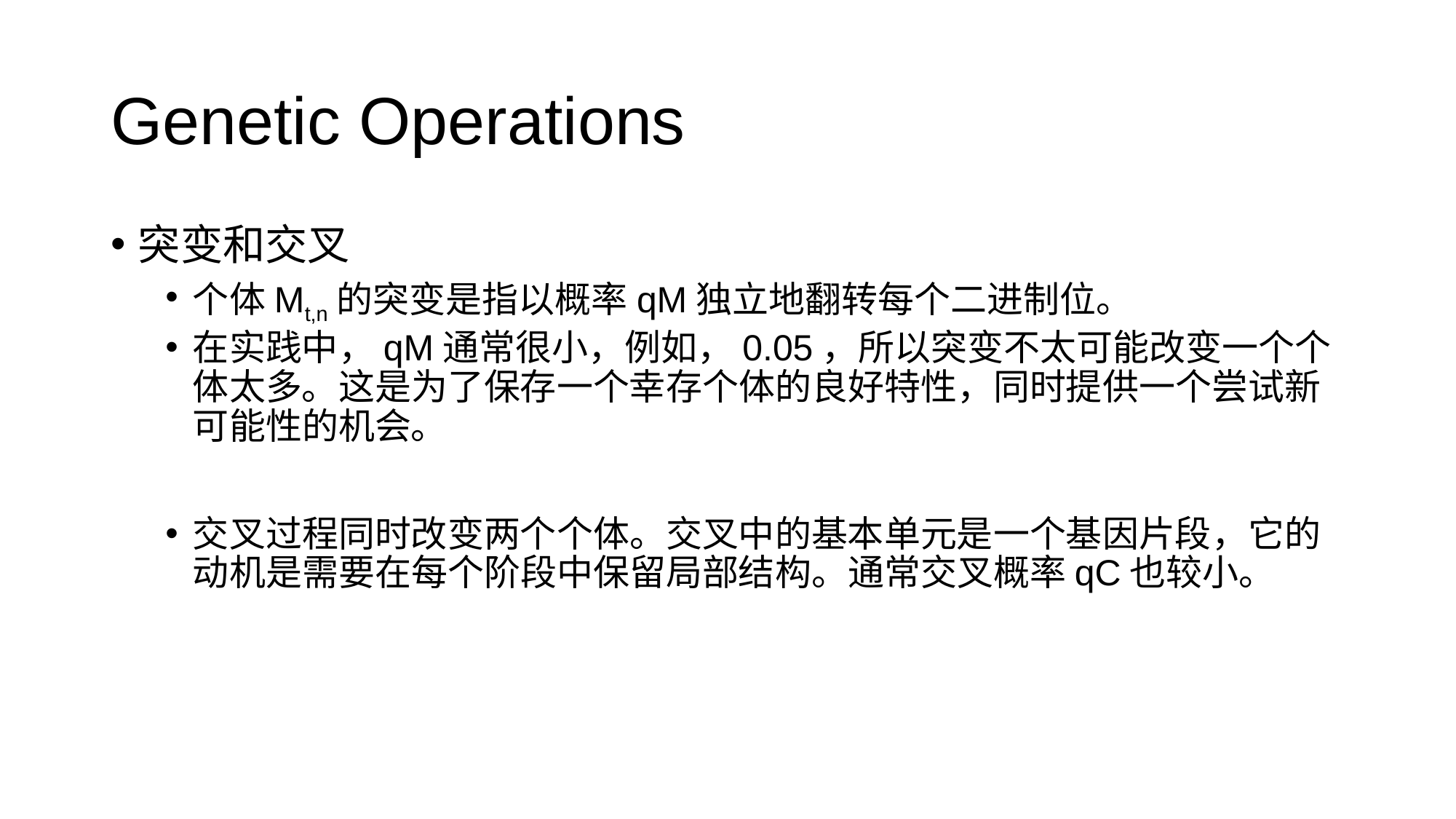

# Genetic Operations
突变和交叉
个体Mt,n的突变是指以概率qM独立地翻转每个二进制位。
在实践中，qM通常很小，例如，0.05，所以突变不太可能改变一个个体太多。这是为了保存一个幸存个体的良好特性，同时提供一个尝试新可能性的机会。

交叉过程同时改变两个个体。交叉中的基本单元是一个基因片段，它的动机是需要在每个阶段中保留局部结构。通常交叉概率qC也较小。